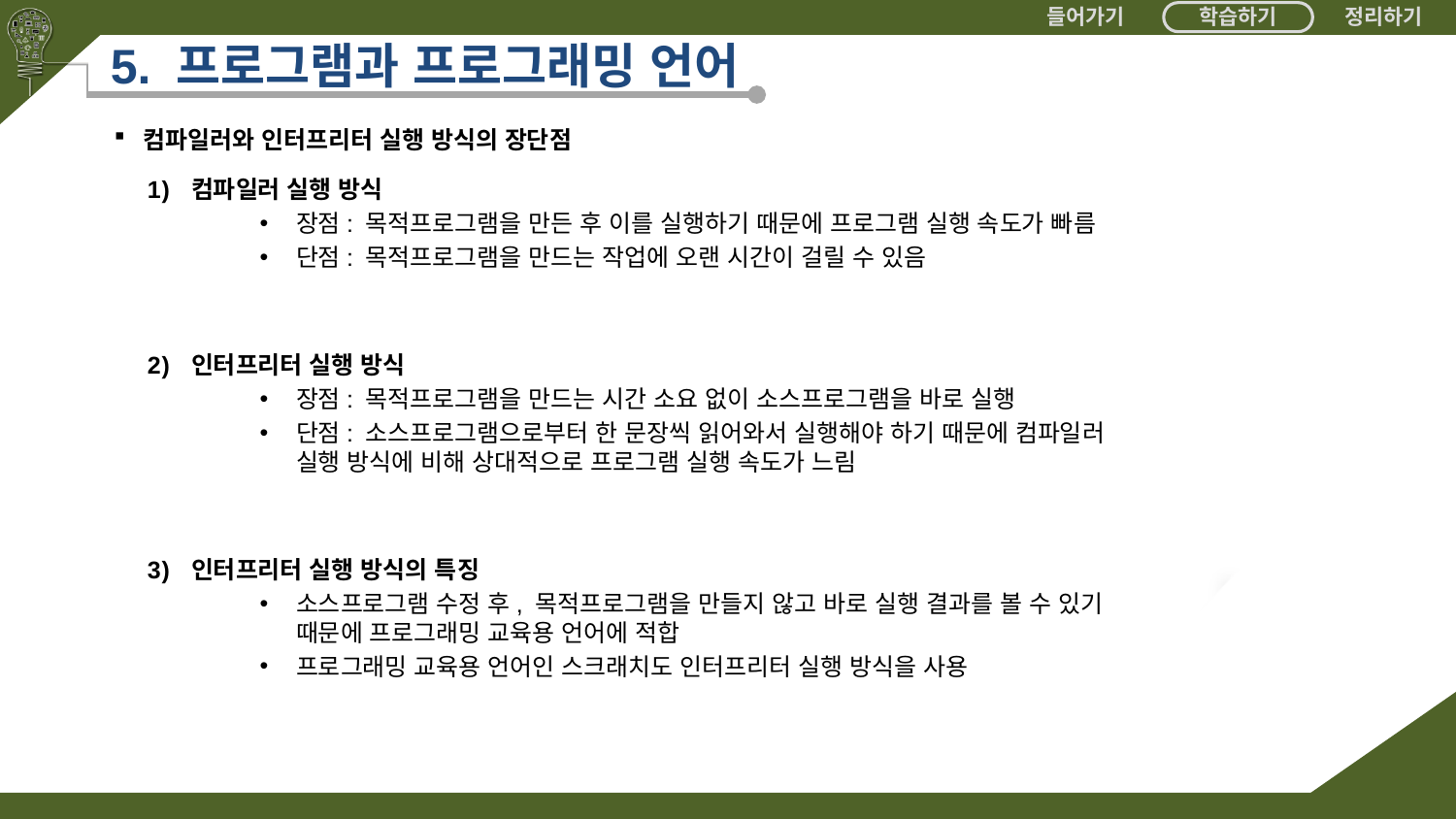

# 5. 프로그램과 프로그래밍 언어
컴파일러와 인터프리터 실행 방식의 장단점
컴파일러 실행 방식
장점: 목적프로그램을 만든 후 이를 실행하기 때문에 프로그램 실행 속도가 빠름
단점: 목적프로그램을 만드는 작업에 오랜 시간이 걸릴 수 있음

인터프리터 실행 방식
장점: 목적프로그램을 만드는 시간 소요 없이 소스프로그램을 바로 실행
단점: 소스프로그램으로부터 한 문장씩 읽어와서 실행해야 하기 때문에 컴파일러  실행 방식에 비해 상대적으로 프로그램 실행 속도가 느림

인터프리터 실행 방식의 특징
소스프로그램 수정 후, 목적프로그램을 만들지 않고 바로 실행 결과를 볼 수 있기 때문에 프로그래밍 교육용 언어에 적합
프로그래밍 교육용 언어인 스크래치도 인터프리터 실행 방식을 사용